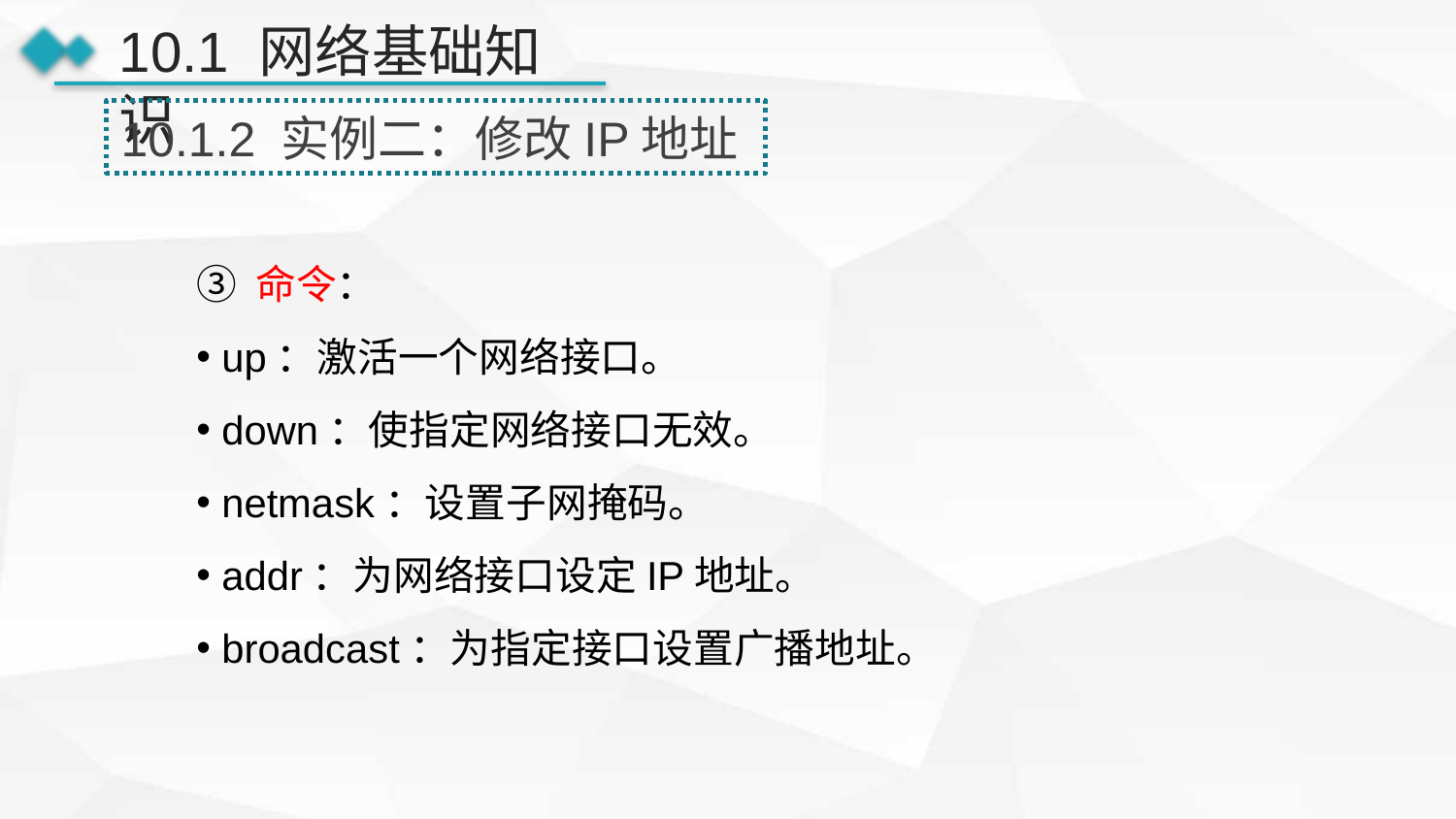

10.1 网络基础知识

10.1.2 实例二：修改IP地址
③ 命令：
 up：激活一个网络接口。
 down：使指定网络接口无效。
 netmask：设置子网掩码。
 addr：为网络接口设定IP地址。
 broadcast：为指定接口设置广播地址。